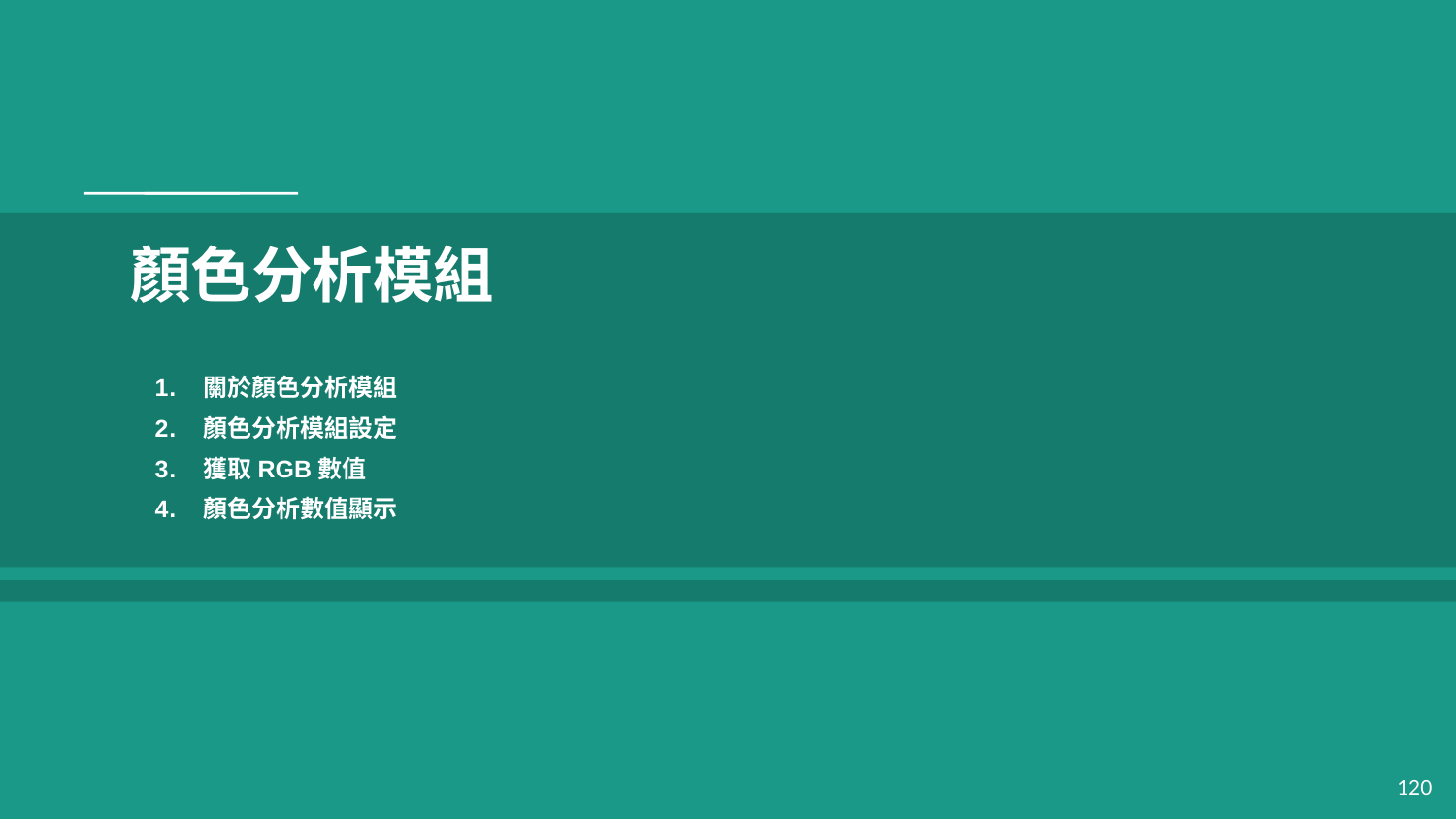

# 顏色分析模組
關於顏色分析模組
顏色分析模組設定
獲取RGB數值
顏色分析數值顯示

120